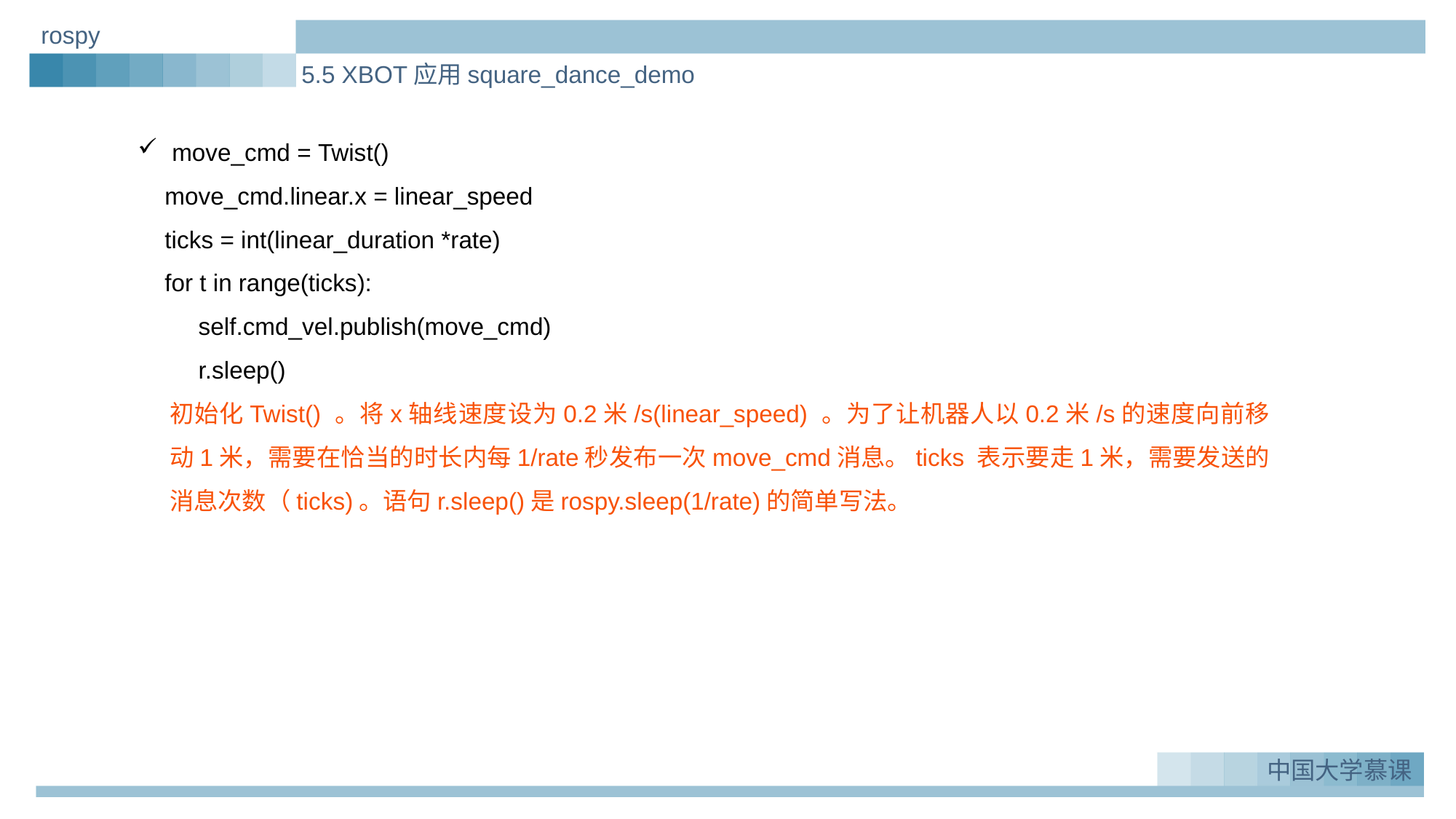

rospy
5.5 XBOT应用square_dance_demo

move_cmd = Twist()
    move_cmd.linear.x = linear_speed
    ticks = int(linear_duration *rate)
    for t in range(ticks):
         self.cmd_vel.publish(move_cmd)
         r.sleep()
初始化Twist() 。将x轴线速度设为0.2米/s(linear_speed) 。为了让机器人以0.2米/s的速度向前移动1米，需要在恰当的时长内每1/rate秒发布一次move_cmd消息。ticks 表示要走1米，需要发送的消息次数（ticks)。语句r.sleep()是rospy.sleep(1/rate)的简单写法。

实例一：Greeting_demo
1.
中国大学慕课